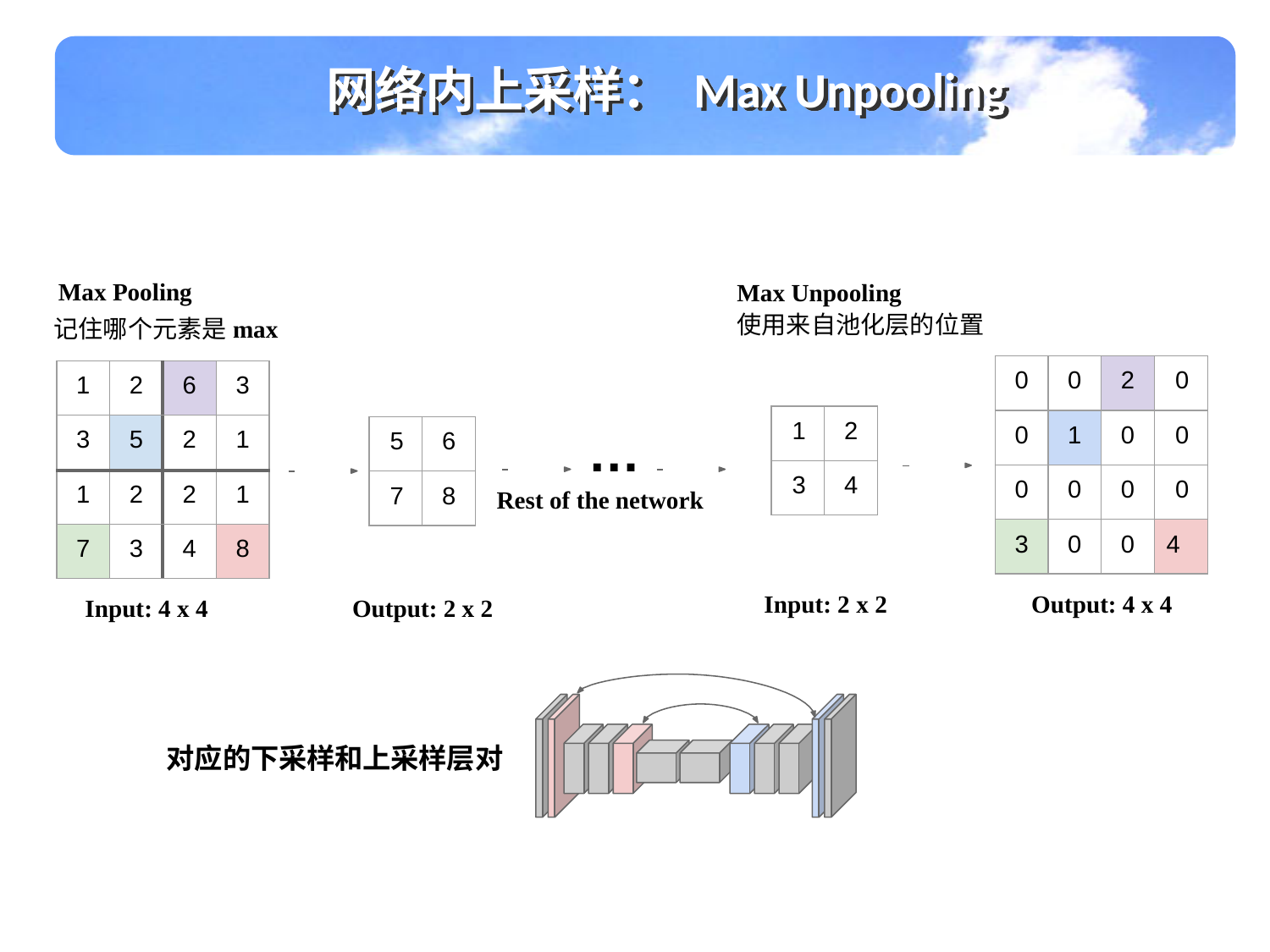

网络内上采样： Max Unpooling
Max Unpooling
使用来自池化层的位置

Max Pooling
记住哪个元素是max
| 0 | 0 | 2 | 0 |
| --- | --- | --- | --- |
| 0 | 1 | 0 | 0 |
| 0 | 0 | 0 | 0 |
| 3 | 0 | 0 | 4 |
| 1 | 2 | 6 | 3 |
| --- | --- | --- | --- |
| 3 | 5 | 2 | 1 |
| 1 | 2 | 2 | 1 |
| 7 | 3 | 4 | 8 |
      …
Rest of the network
| 1 | 2 |
| --- | --- |
| 3 | 4 |
| 5 | 6 |
| --- | --- |
| 7 | 8 |

Input: 2 x 2
Output: 4 x 4
Input: 4 x 4
Output: 2 x 2

对应的下采样和上采样层对